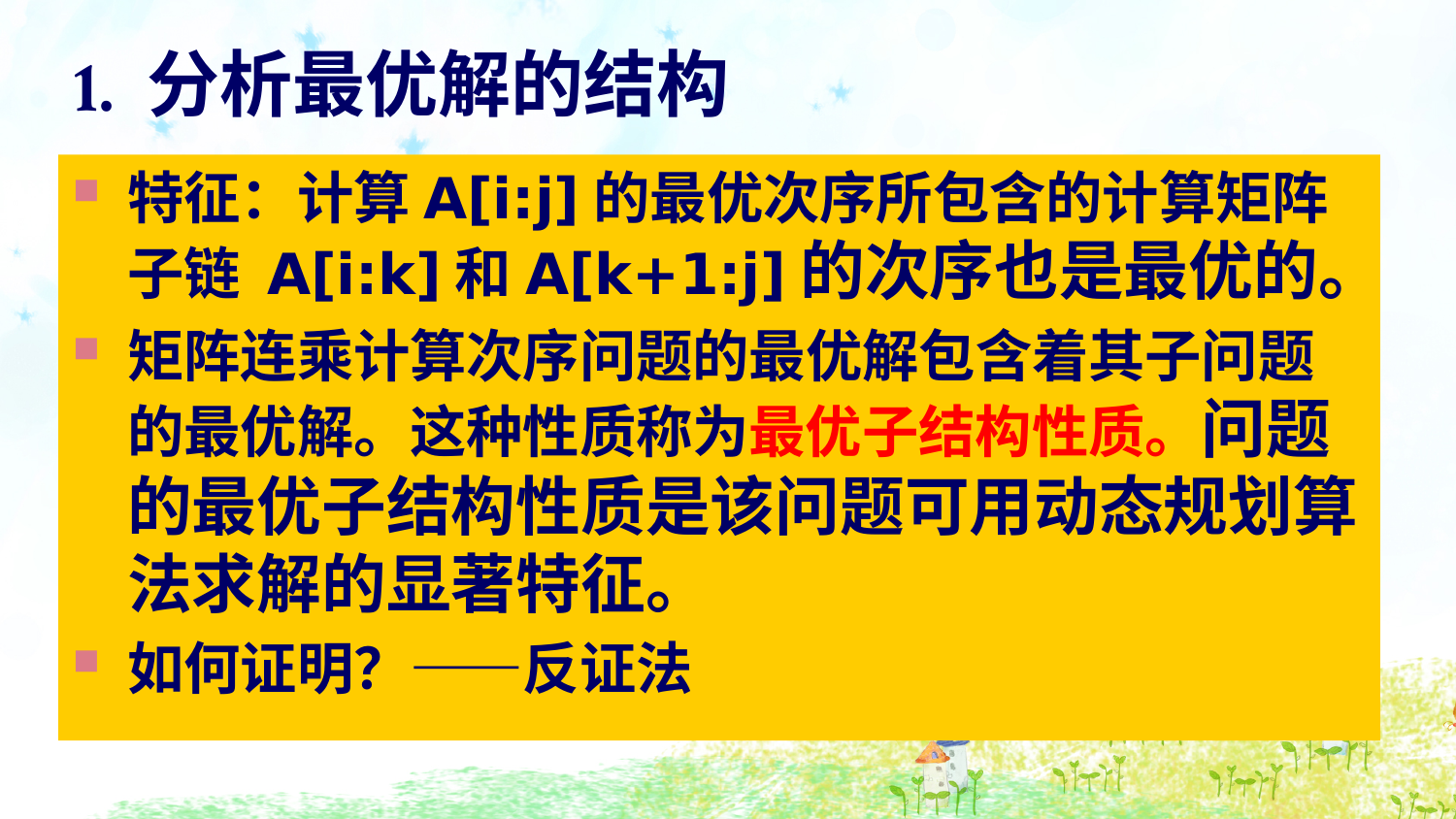

1. 分析最优解的结构
特征：计算A[i:j]的最优次序所包含的计算矩阵子链 A[i:k]和A[k+1:j]的次序也是最优的。
矩阵连乘计算次序问题的最优解包含着其子问题的最优解。这种性质称为最优子结构性质。问题的最优子结构性质是该问题可用动态规划算法求解的显著特征。
如何证明？——反证法